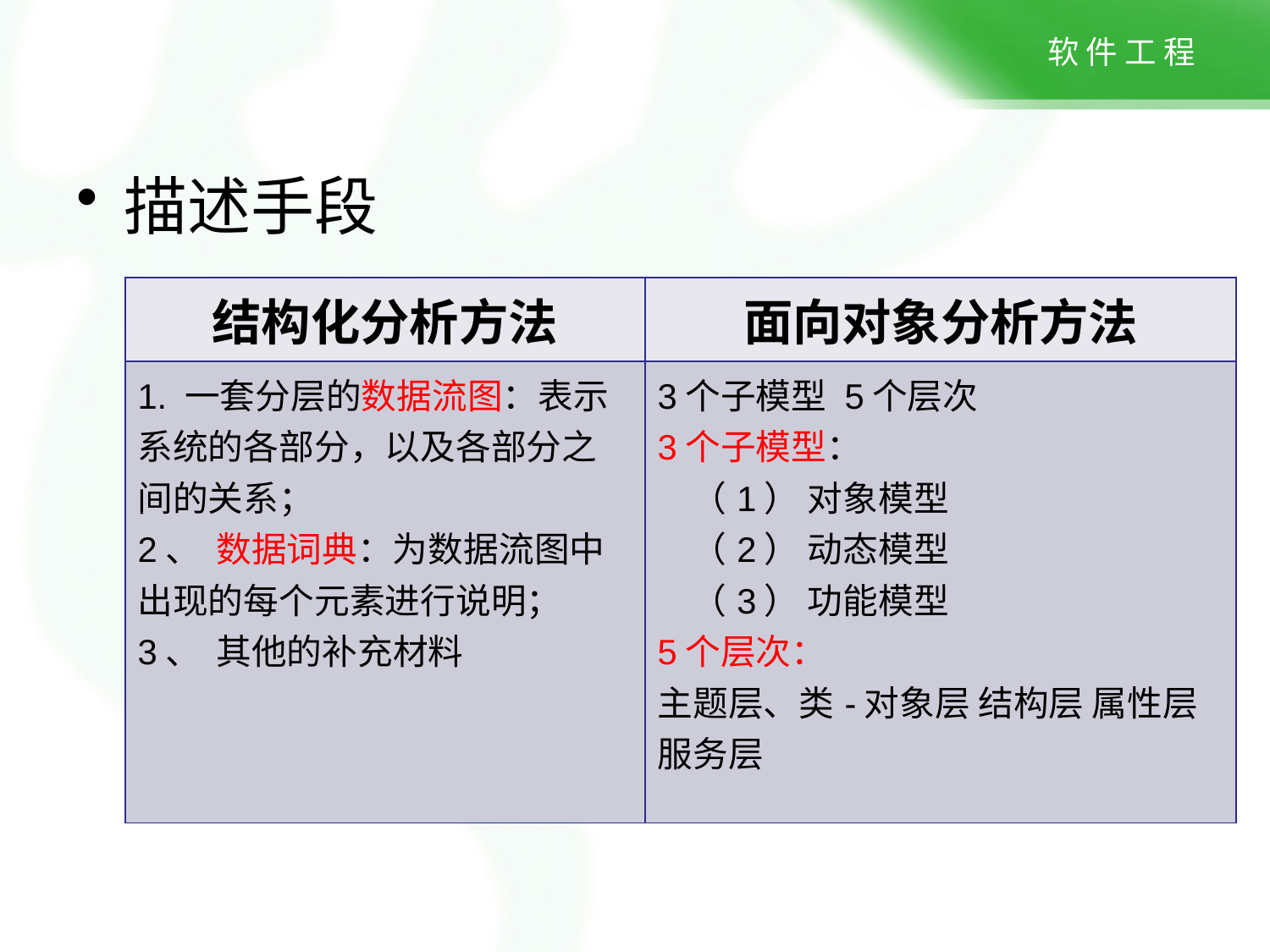

描述手段
| 结构化分析方法 | 面向对象分析方法 |
| --- | --- |
| 1. 一套分层的数据流图：表示系统的各部分，以及各部分之间的关系； 2、  数据词典：为数据流图中出现的每个元素进行说明； 3、  其他的补充材料 | 3个子模型 5个层次 3个子模型： （1） 对象模型 （2） 动态模型 （3） 功能模型 5个层次： 主题层、类-对象层 结构层 属性层 服务层 |